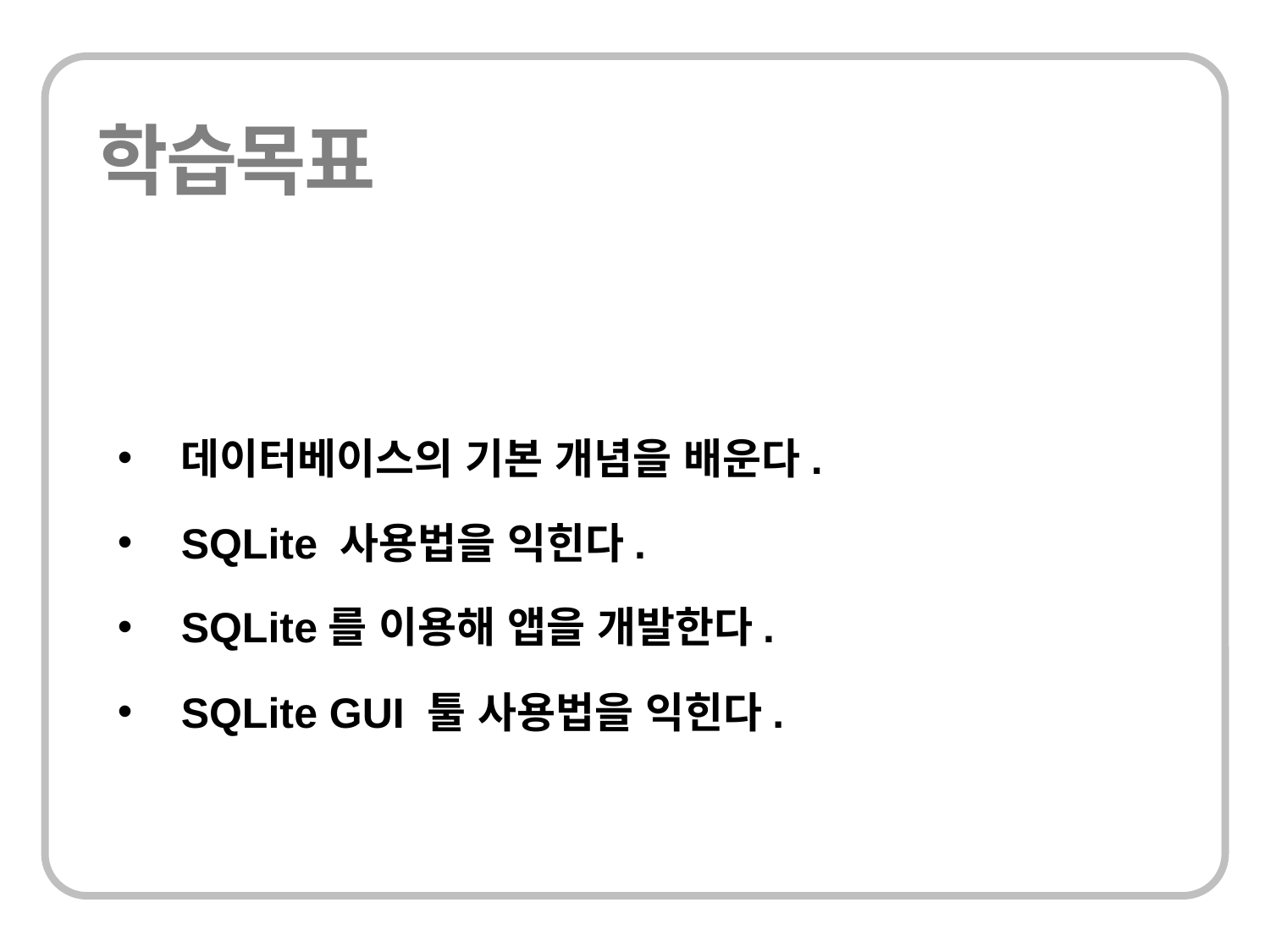

데이터베이스의 기본 개념을 배운다.
SQLite 사용법을 익힌다.
SQLite를 이용해 앱을 개발한다.
SQLite GUI 툴 사용법을 익힌다.